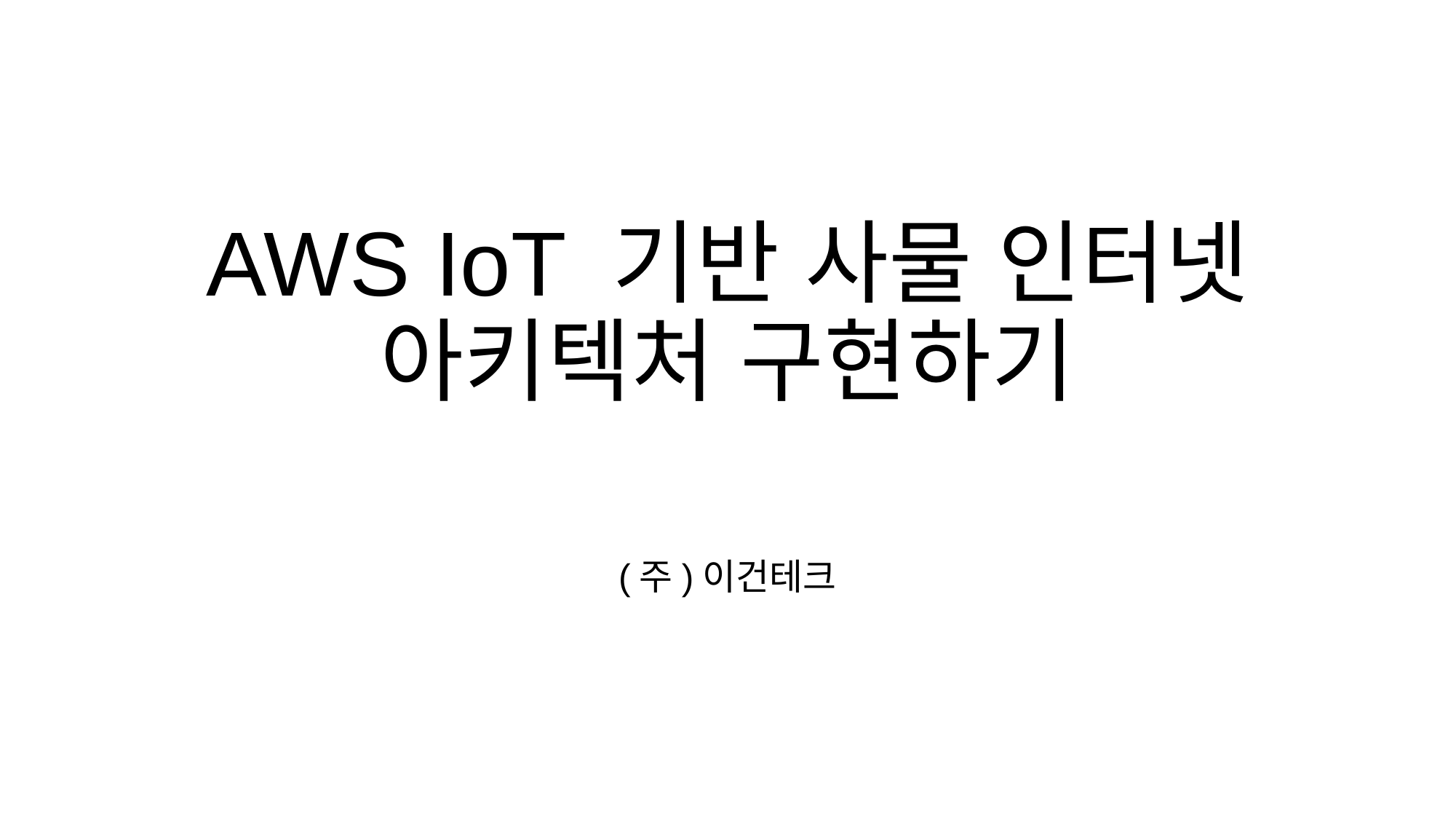

# AWS IoT 기반 사물 인터넷 아키텍처 구현하기
(주)이건테크